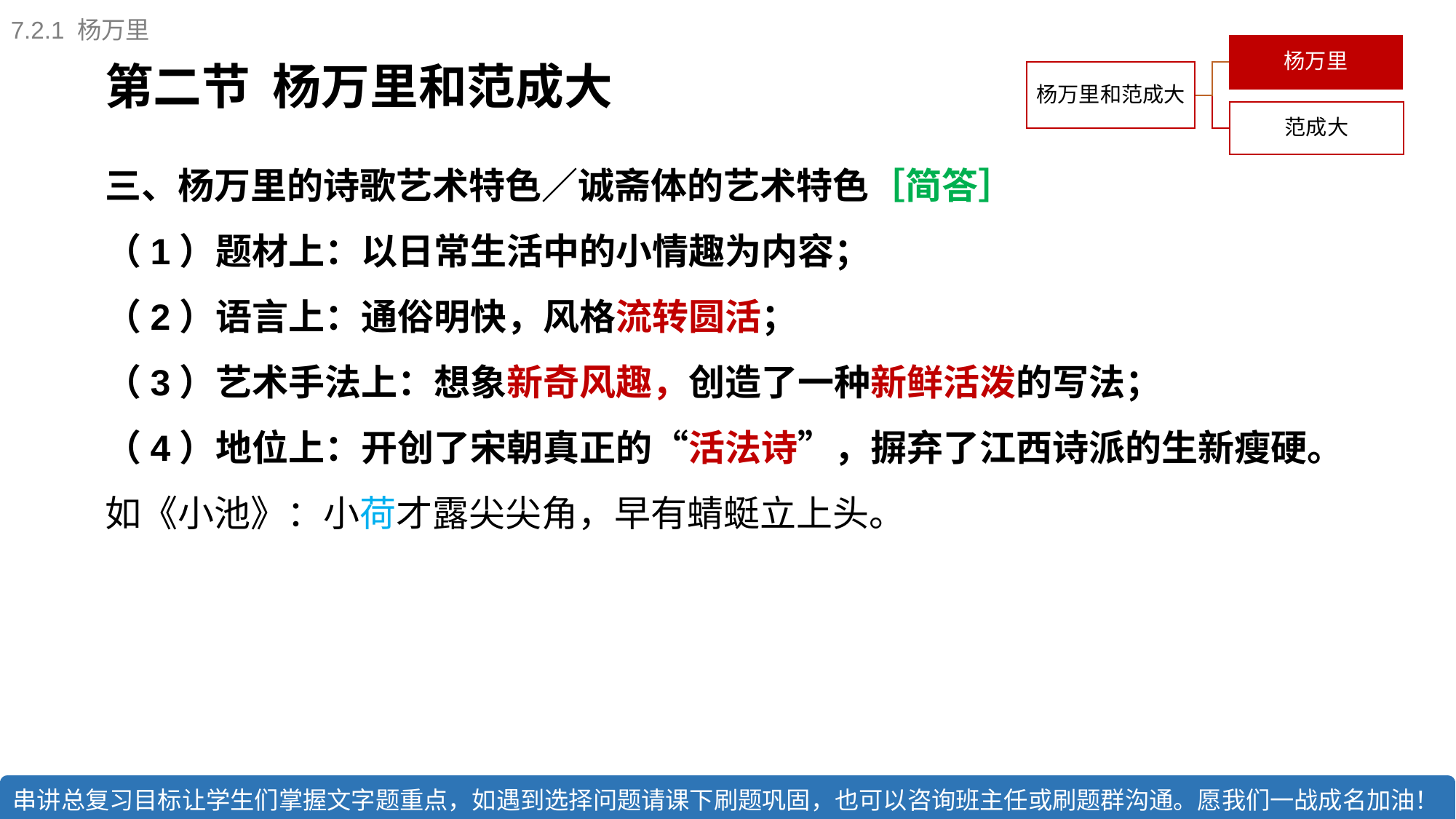

杨万里和范成大
杨万里
范成大
7.2.1 杨万里
第二节  杨万里和范成大
三、杨万里的诗歌艺术特色／诚斋体的艺术特色［简答］
（1）题材上：以日常生活中的小情趣为内容；
（2）语言上：通俗明快，风格流转圆活；
（3）艺术手法上：想象新奇风趣，创造了一种新鲜活泼的写法；
（4）地位上：开创了宋朝真正的“活法诗”，摒弃了江西诗派的生新瘦硬。     如《小池》：小荷才露尖尖角，早有蜻蜓立上头。